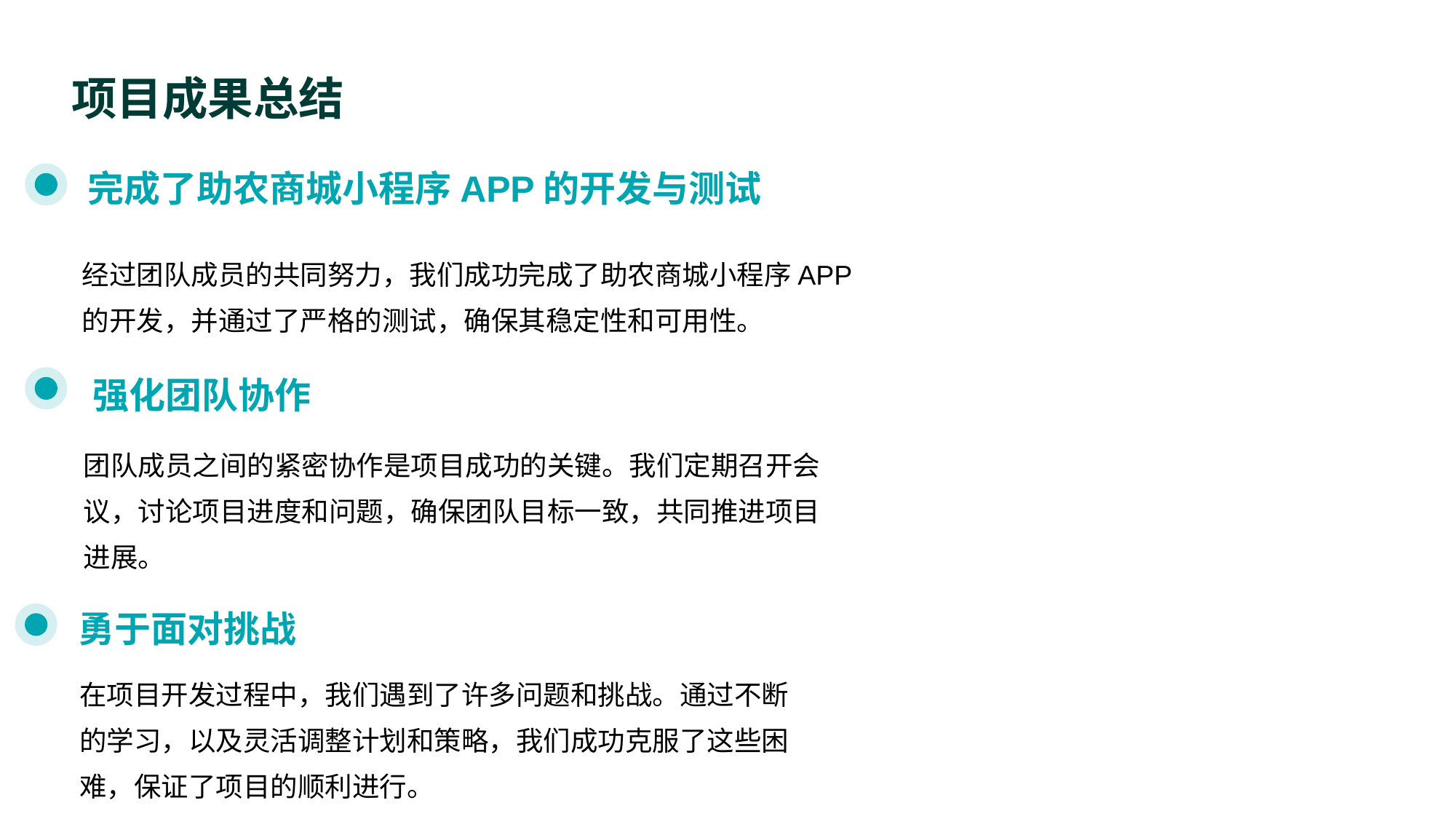

项目成果总结
完成了助农商城小程序APP的开发与测试

经过团队成员的共同努力，我们成功完成了助农商城小程序APP的开发，并通过了严格的测试，确保其稳定性和可用性。
强化团队协作

团队成员之间的紧密协作是项目成功的关键。我们定期召开会议，讨论项目进度和问题，确保团队目标一致，共同推进项目进展。

勇于面对挑战

在项目开发过程中，我们遇到了许多问题和挑战。通过不断的学习，以及灵活调整计划和策略，我们成功克服了这些困难，保证了项目的顺利进行。